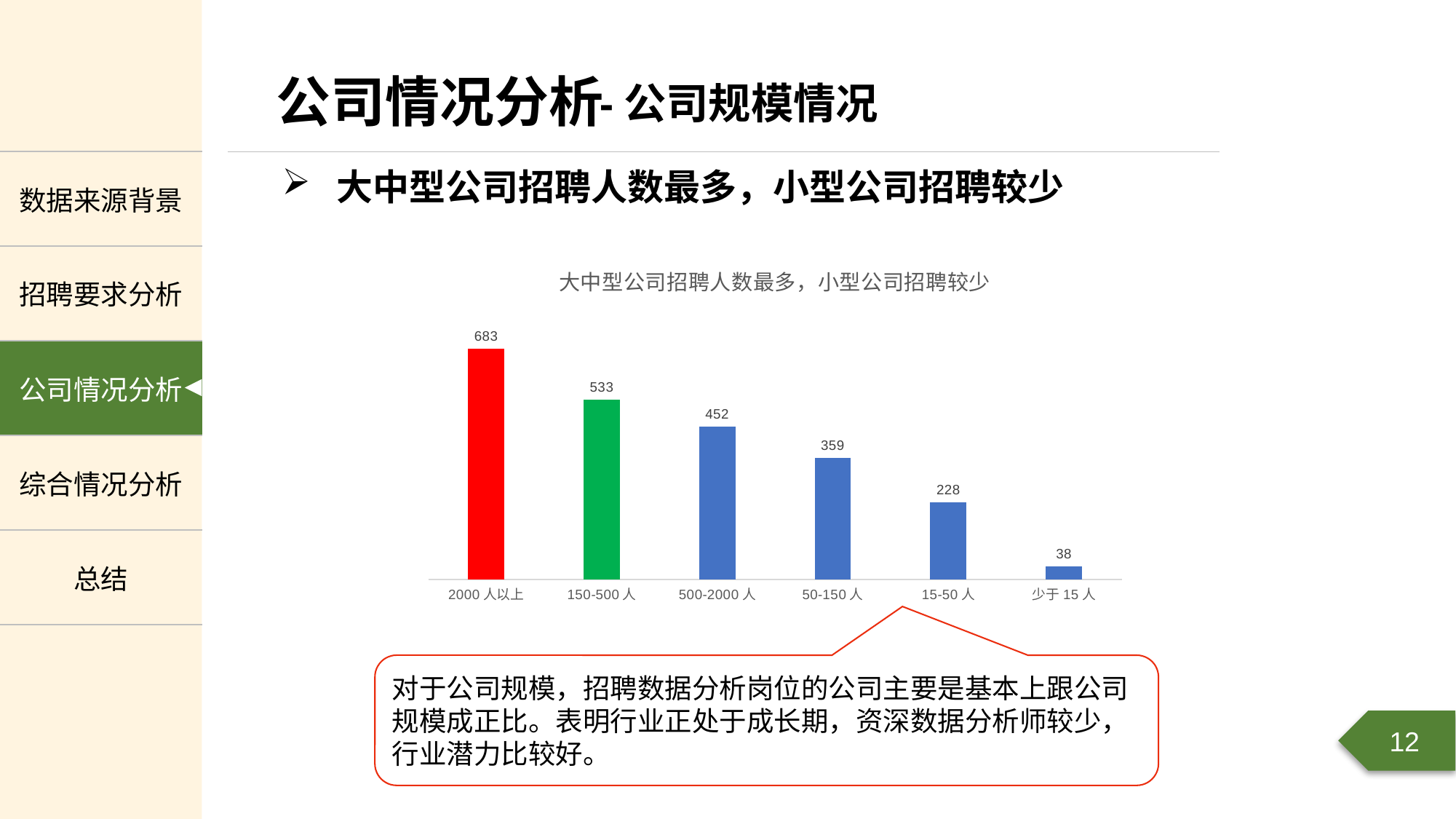

-公司规模情况
大中型公司招聘人数最多，小型公司招聘较少

### Chart: 大中型公司招聘人数最多，小型公司招聘较少

| Category |  |
|---|---|
| 2000人以上 | 683.0 |
| 150-500人 | 533.0 |
| 500-2000人 | 452.0 |
| 50-150人 | 359.0 |
| 15-50人 | 228.0 |
| 少于15人 | 38.0 |
对于公司规模，招聘数据分析岗位的公司主要是基本上跟公司规模成正比。表明行业正处于成长期，资深数据分析师较少，行业潜力比较好。